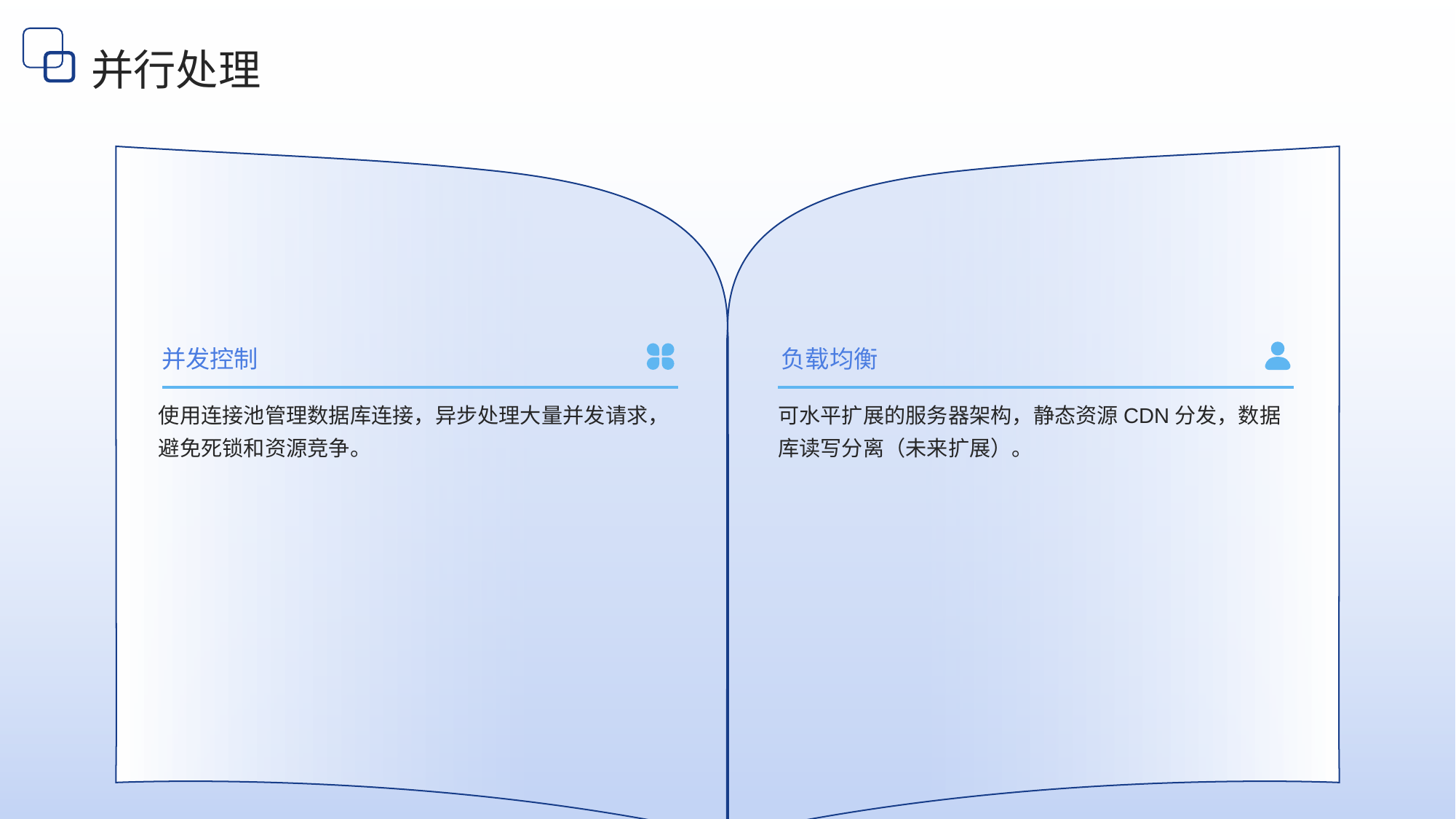

并行处理

并发控制
负载均衡

使用连接池管理数据库连接，异步处理大量并发请求，避免死锁和资源竞争。
可水平扩展的服务器架构，静态资源CDN分发，数据库读写分离（未来扩展）。